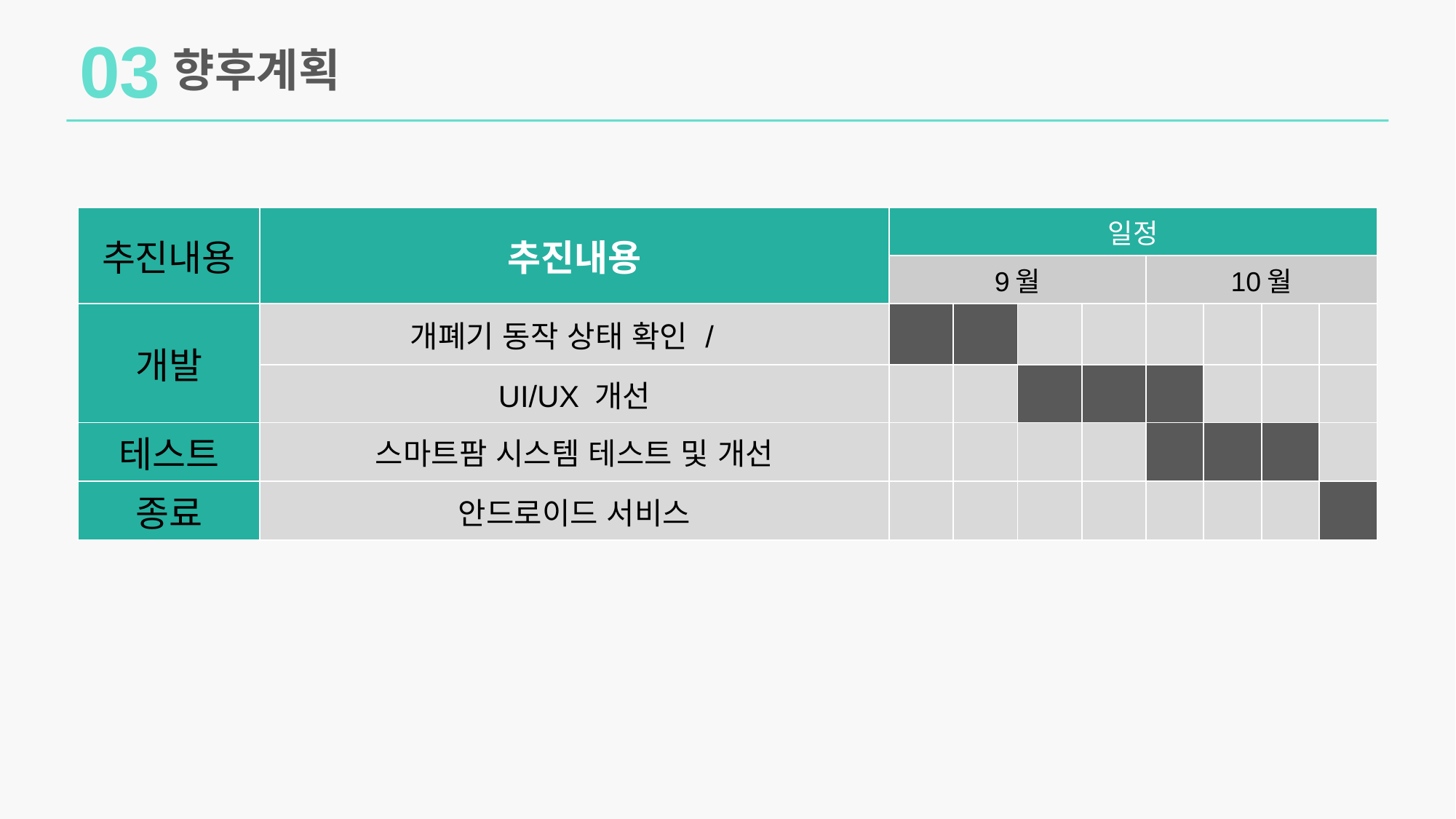

03
향후계획

| 추진내용 | 추진내용 | 일정 |  |  |  |  |  |  |  |
| --- | --- | --- | --- | --- | --- | --- | --- | --- | --- |
|  |  | 9월 |  |  |  | 10월 |  |  |  |
| 개발 | 개폐기 동작 상태 확인 / |  |  |  |  |  |  |  |  |
|  | UI/UX 개선 |  |  |  |  |  |  |  |  |
| 테스트 | 스마트팜 시스템 테스트 및 개선 |  |  |  |  |  |  |  |  |
| 종료 | 안드로이드 서비스 |  |  |  |  |  |  |  |  |